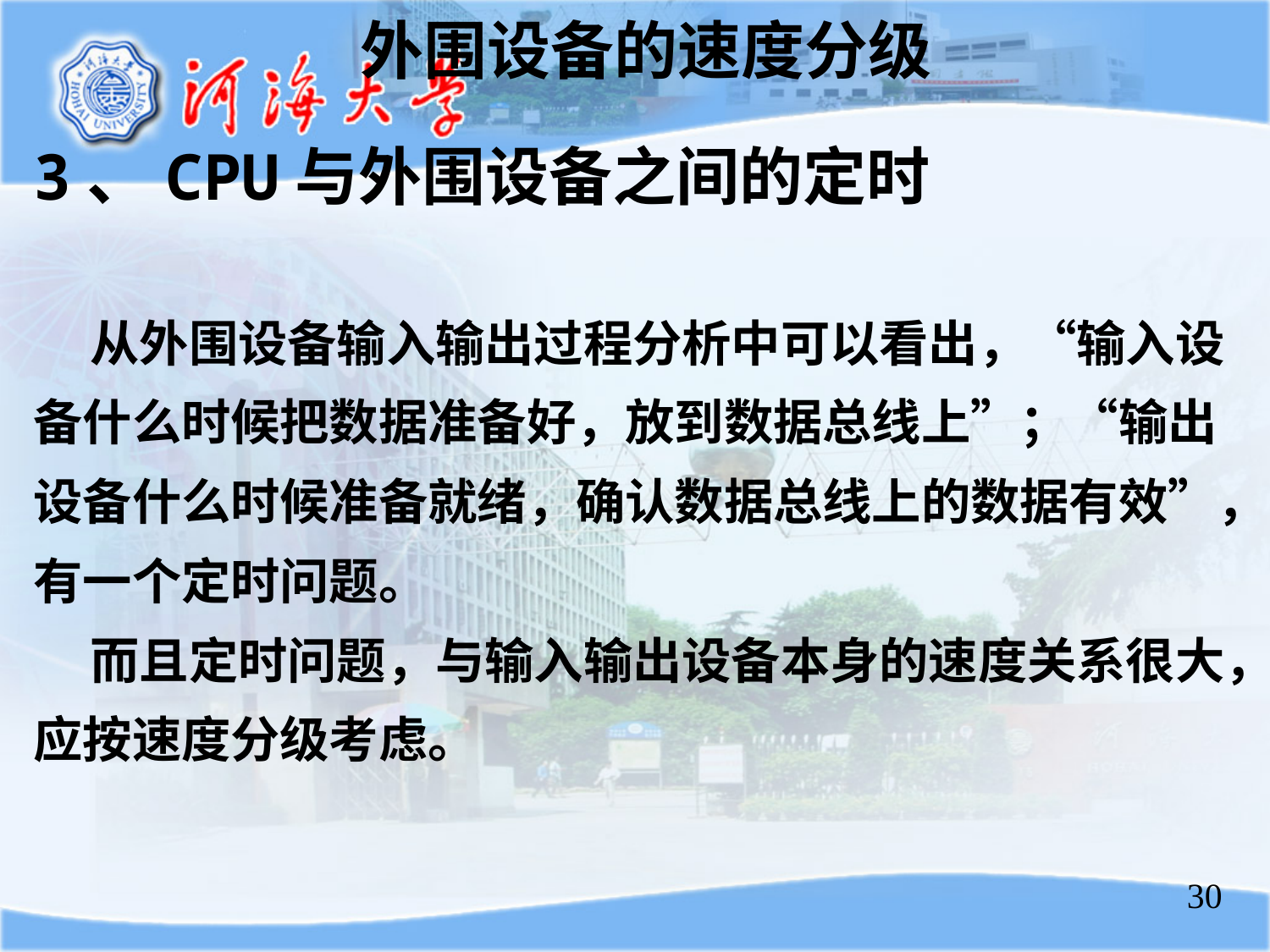

外围设备的速度分级
3、CPU与外围设备之间的定时

    从外围设备输入输出过程分析中可以看出，“输入设备什么时候把数据准备好，放到数据总线上”；“输出设备什么时候准备就绪，确认数据总线上的数据有效”，有一个定时问题。
    而且定时问题，与输入输出设备本身的速度关系很大，应按速度分级考虑。
30